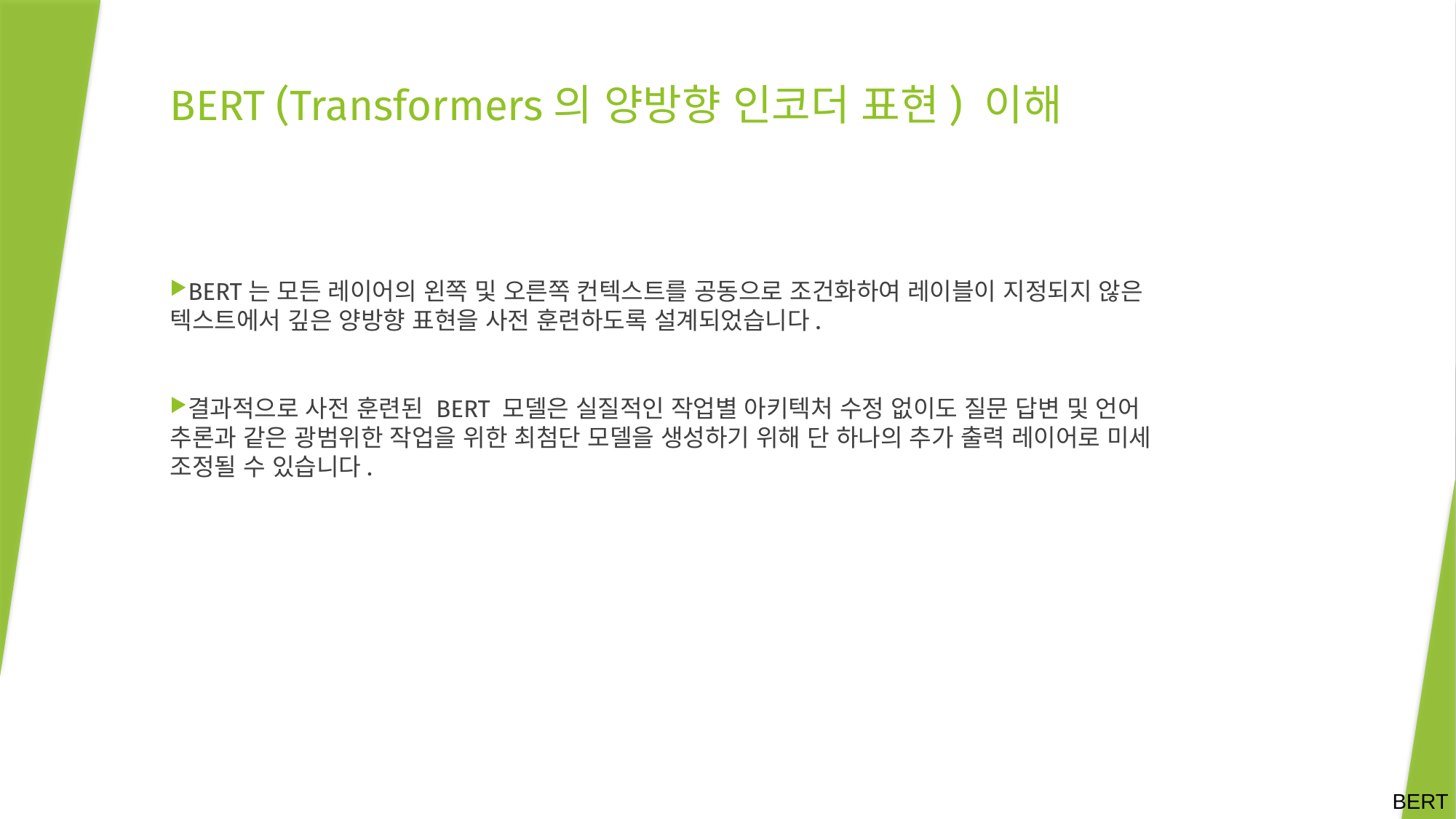

BERT (Transformers의 양방향 인코더 표현) 이해
BERT는 모든 레이어의 왼쪽 및 오른쪽 컨텍스트를 공동으로 조건화하여 레이블이 지정되지 않은 텍스트에서 깊은 양방향 표현을 사전 훈련하도록 설계되었습니다.

결과적으로 사전 훈련된 BERT 모델은 실질적인 작업별 아키텍처 수정 없이도 질문 답변 및 언어 추론과 같은 광범위한 작업을 위한 최첨단 모델을 생성하기 위해 단 하나의 추가 출력 레이어로 미세 조정될 수 있습니다.

BERT